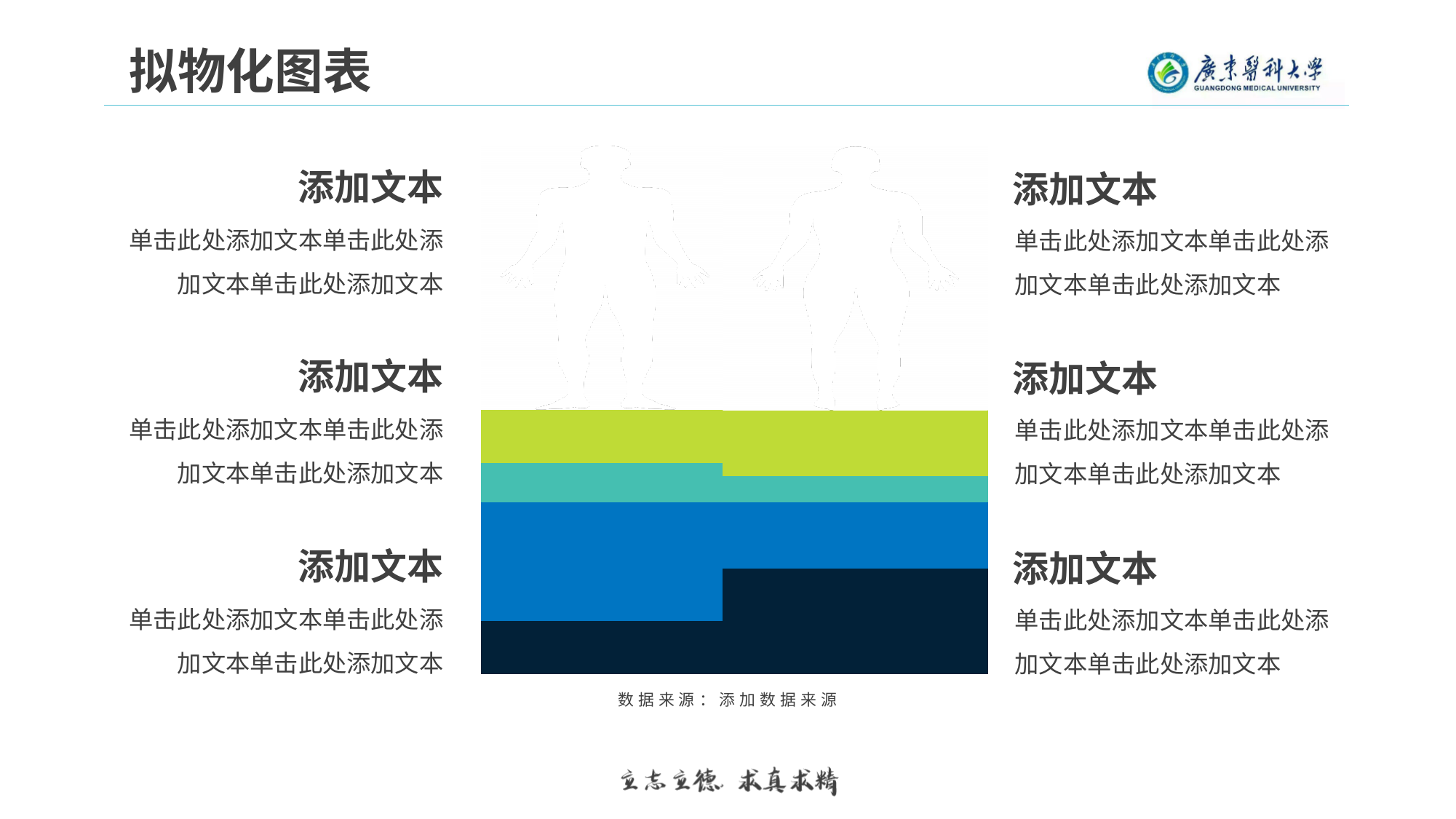

拟物化图表

### Chart

| Category | 系列 1 | 系列 2 | 系列 3 | 系列 4 | 总占比 |
|---|---|---|---|---|---|
| 类别 1 | 20.0 | 45.0 | 15.0 | 20.0 | 100.0 |

### Chart

| Category | 系列 1 | 系列 2 | 系列 3 | 系列 4 | 总占比 |
|---|---|---|---|---|---|
| 类别 1 | 40.0 | 25.0 | 10.0 | 25.0 | 100.0 |
添加文本
单击此处添加文本单击此处添加文本单击此处添加文本
添加文本
单击此处添加文本单击此处添加文本单击此处添加文本
添加文本
单击此处添加文本单击此处添加文本单击此处添加文本
添加文本
单击此处添加文本单击此处添加文本单击此处添加文本
添加文本
单击此处添加文本单击此处添加文本单击此处添加文本
添加文本
单击此处添加文本单击此处添加文本单击此处添加文本
数据来源：添加数据来源